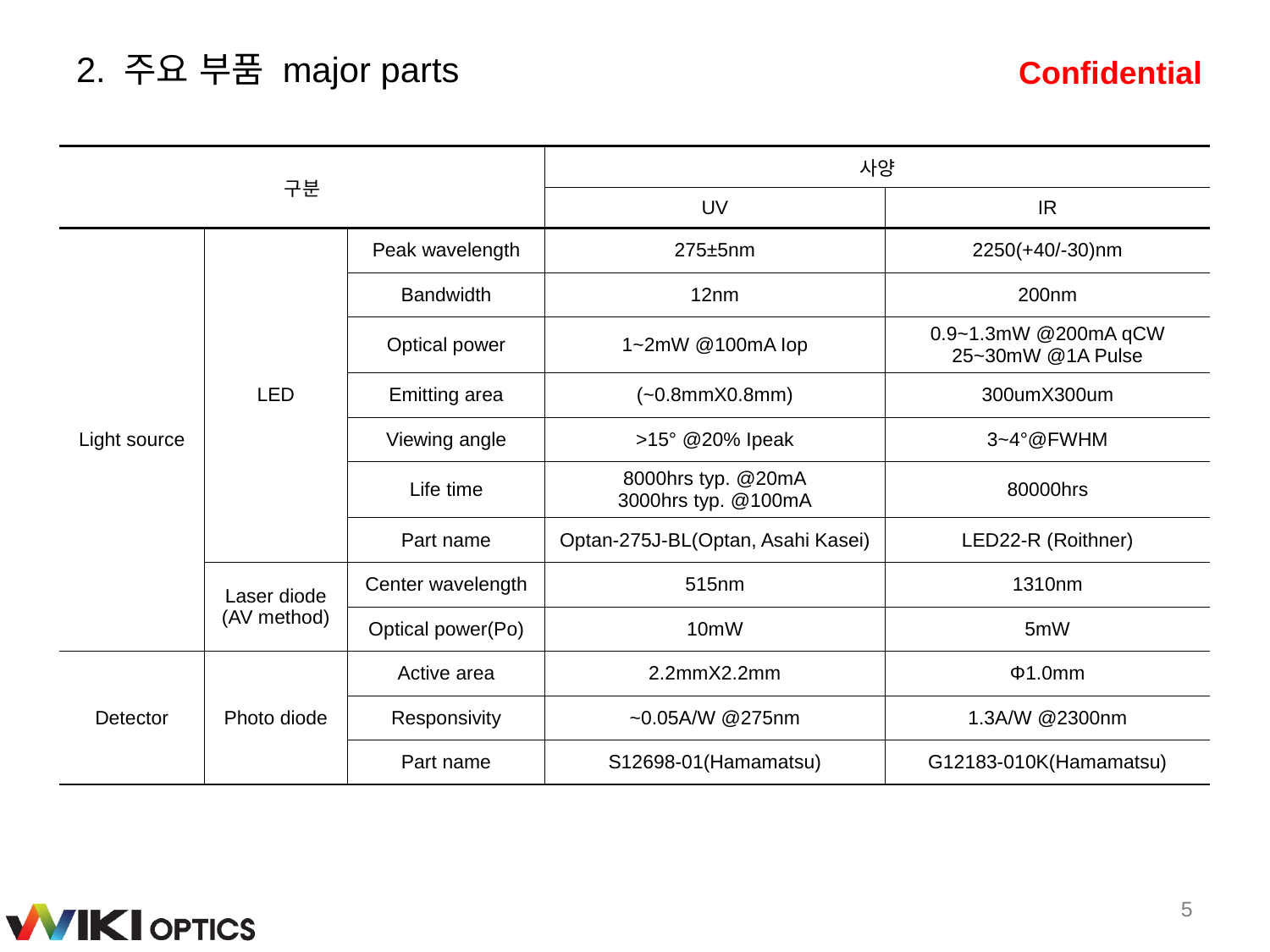

# 2. 주요 부품 major parts
| 구분 |  |  | 사양 |  |
| --- | --- | --- | --- | --- |
|  |  |  | UV | IR |
| Light source | LED | Peak wavelength | 275±5nm | 2250(+40/-30)nm |
|  |  | Bandwidth | 12nm | 200nm |
|  |  | Optical power | 1~2mW @100mA Iop | 0.9~1.3mW @200mA qCW 25~30mW @1A Pulse |
|  |  | Emitting area | (~0.8mmX0.8mm) | 300umX300um |
|  |  | Viewing angle | >15° @20% Ipeak | 3~4°@FWHM |
|  |  | Life time | 8000hrs typ. @20mA 3000hrs typ. @100mA | 80000hrs |
|  |  | Part name | Optan-275J-BL(Optan, Asahi Kasei) | LED22-R (Roithner) |
|  | Laser diode (AV method) | Center wavelength | 515nm | 1310nm |
|  |  | Optical power(Po) | 10mW | 5mW |
| Detector | Photo diode | Active area | 2.2mmX2.2mm | Φ1.0mm |
|  |  | Responsivity | ~0.05A/W @275nm | 1.3A/W @2300nm |
|  |  | Part name | S12698-01(Hamamatsu) | G12183-010K(Hamamatsu) |
5